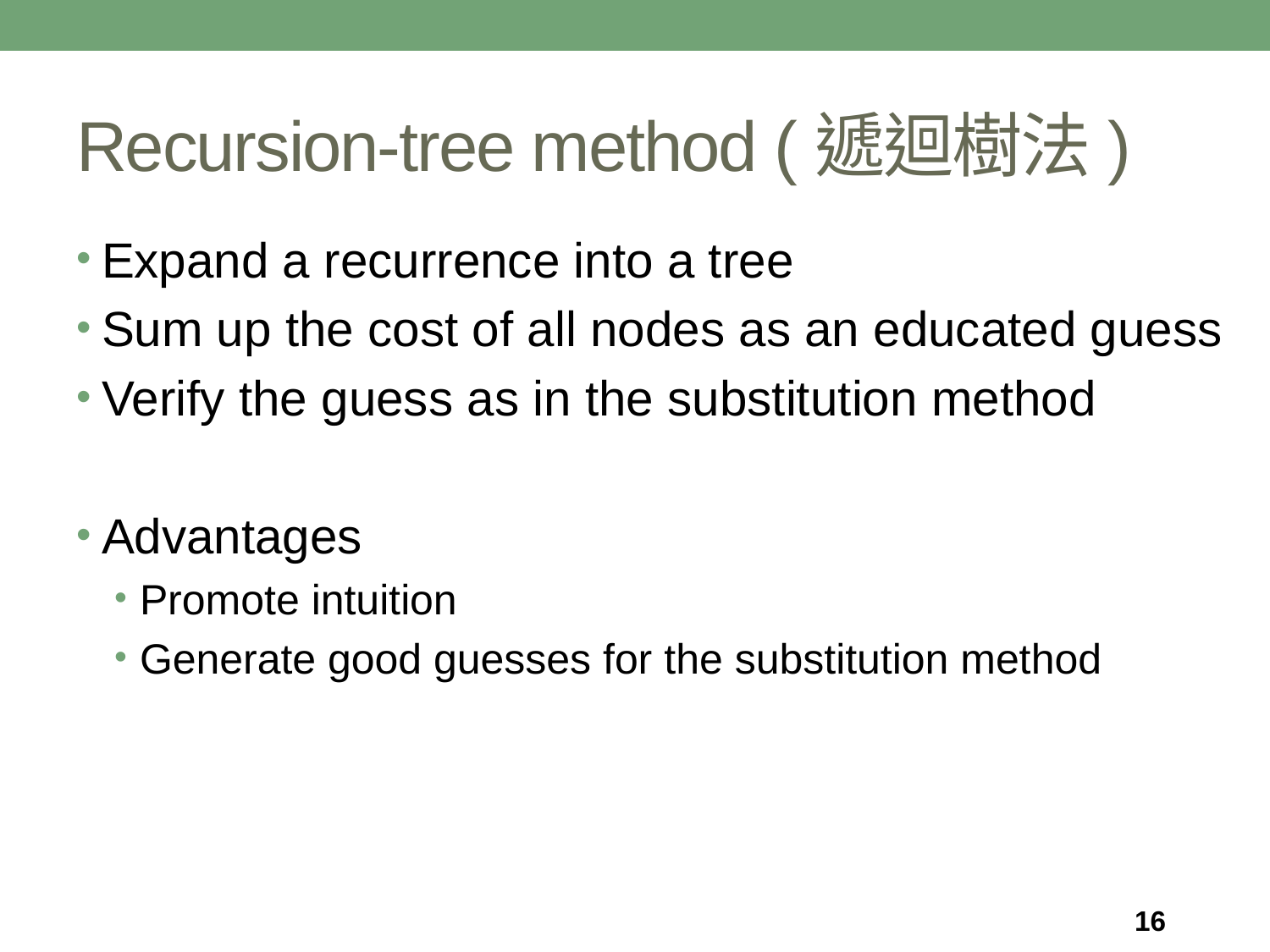

# Recursion-tree method (遞迴樹法)
Expand a recurrence into a tree
Sum up the cost of all nodes as an educated guess
Verify the guess as in the substitution method

Advantages
Promote intuition
Generate good guesses for the substitution method

16